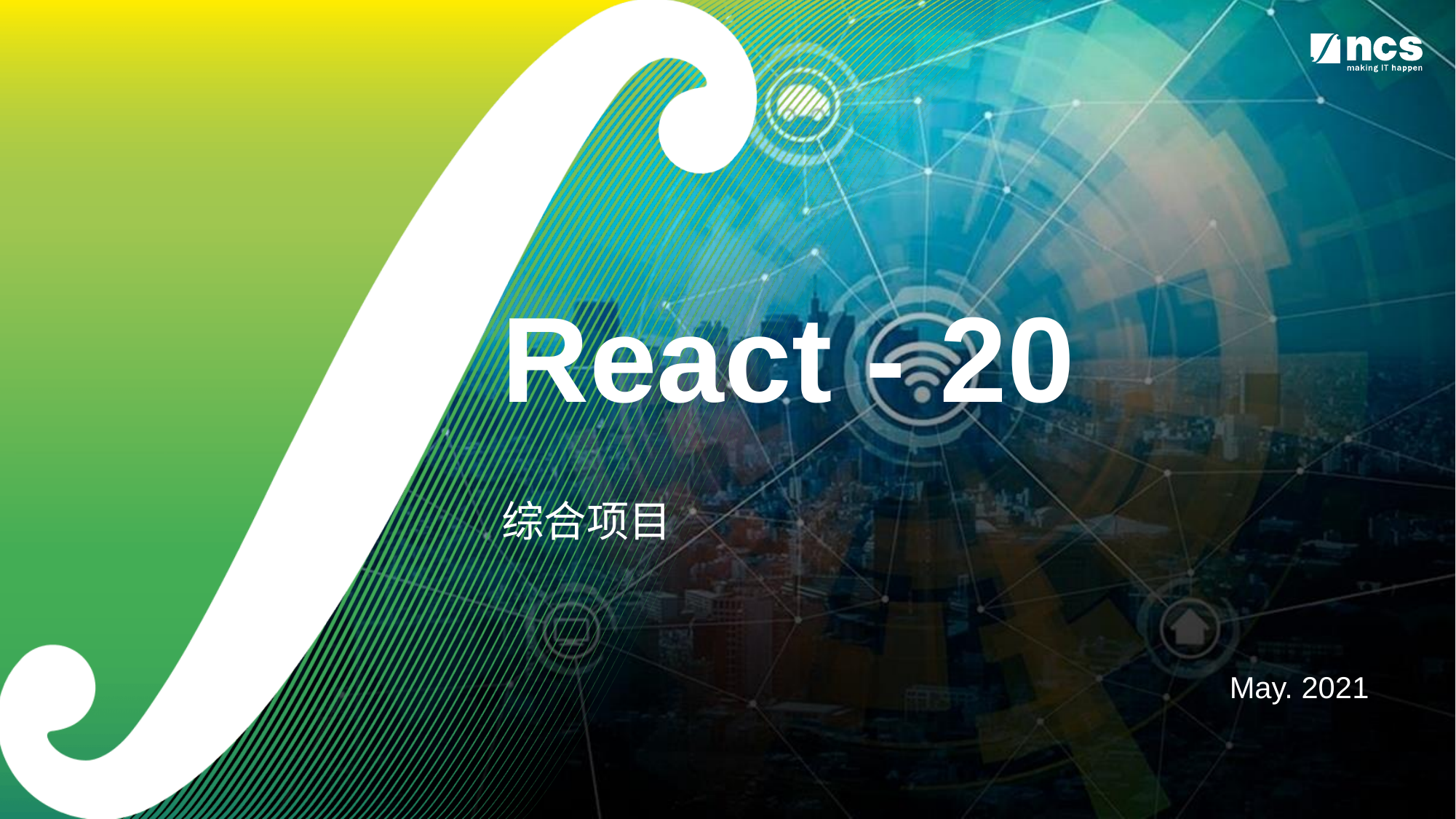

# React - 20 综合项目
May. 2021